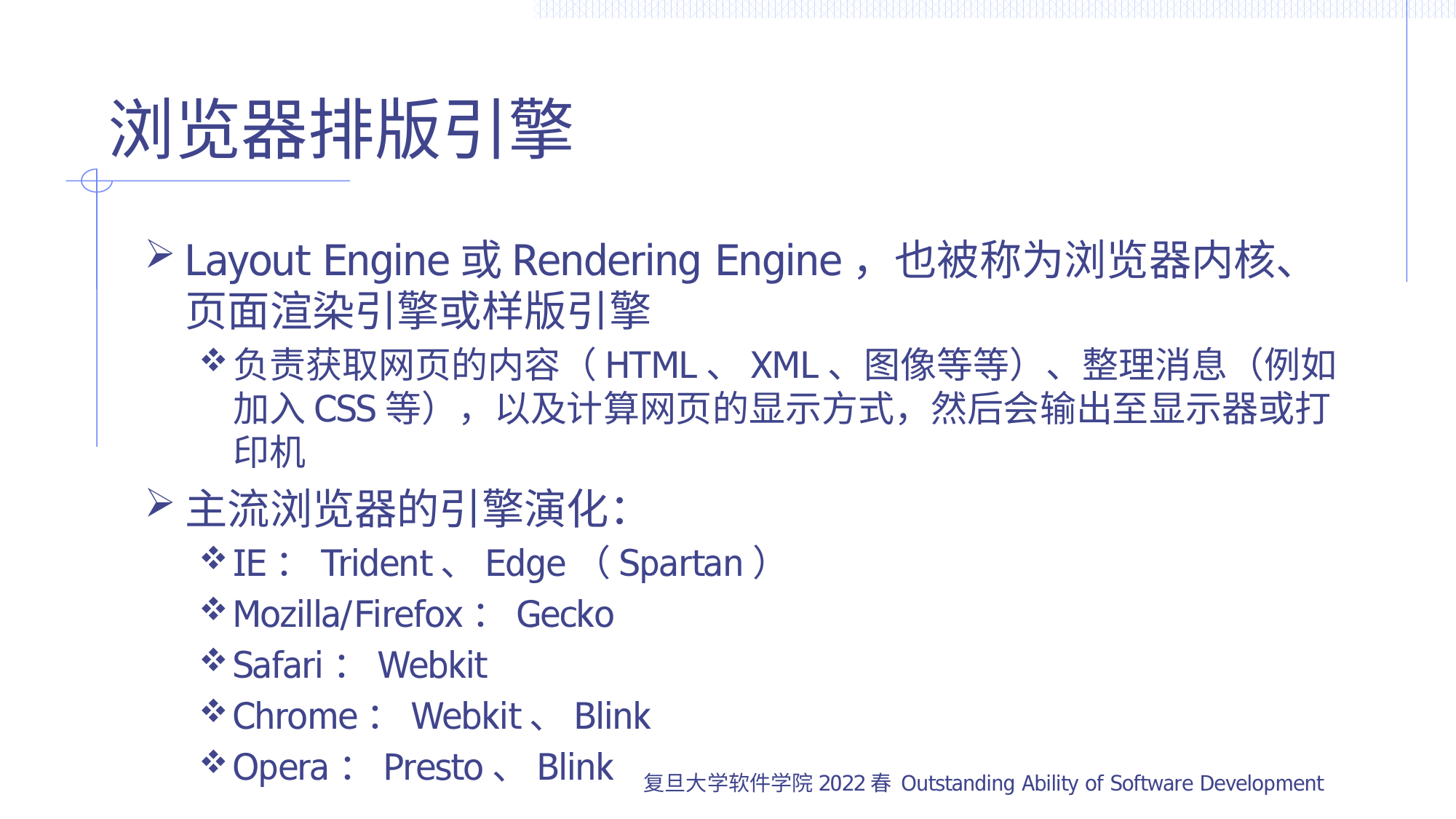

# 浏览器排版引擎
Layout Engine或Rendering Engine，也被称为浏览器内核、页面渲染引擎或样版引擎
负责获取网页的内容（HTML、XML、图像等等）、整理消息（例如加入CSS等），以及计算网页的显示方式，然后会输出至显示器或打印机
主流浏览器的引擎演化：
IE：Trident、Edge（Spartan）
Mozilla/Firefox：Gecko
Safari：Webkit
Chrome：Webkit、Blink
Opera：Presto、Blink